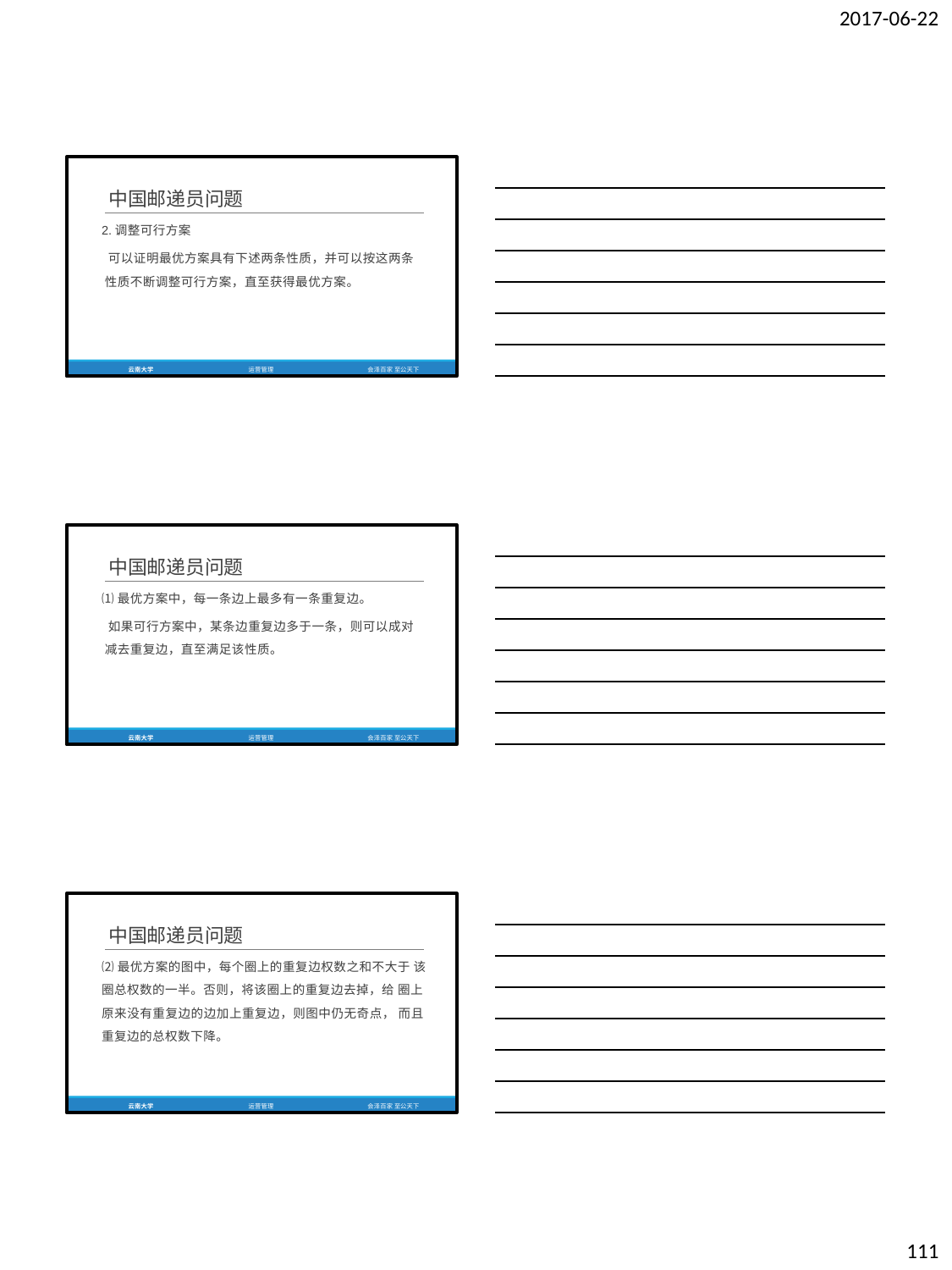

2017-06-22

中国邮递员问题
2.调整可行方案
可以证明最优方案具有下述两条性质，并可以按这两条 性质不断调整可行方案，直至获得最优方案。

云南大学
运营管理
会泽百家 至公天下

中国邮递员问题
⑴最优方案中，每一条边上最多有一条重复边。
如果可行方案中，某条边重复边多于一条，则可以成对 减去重复边，直至满足该性质。

云南大学
运营管理
会泽百家 至公天下

中国邮递员问题
⑵最优方案的图中，每个圈上的重复边权数之和不大于 该圈总权数的一半。否则，将该圈上的重复边去掉，给 圈上原来没有重复边的边加上重复边，则图中仍无奇点， 而且重复边的总权数下降。

云南大学
运营管理
会泽百家 至公天下

111